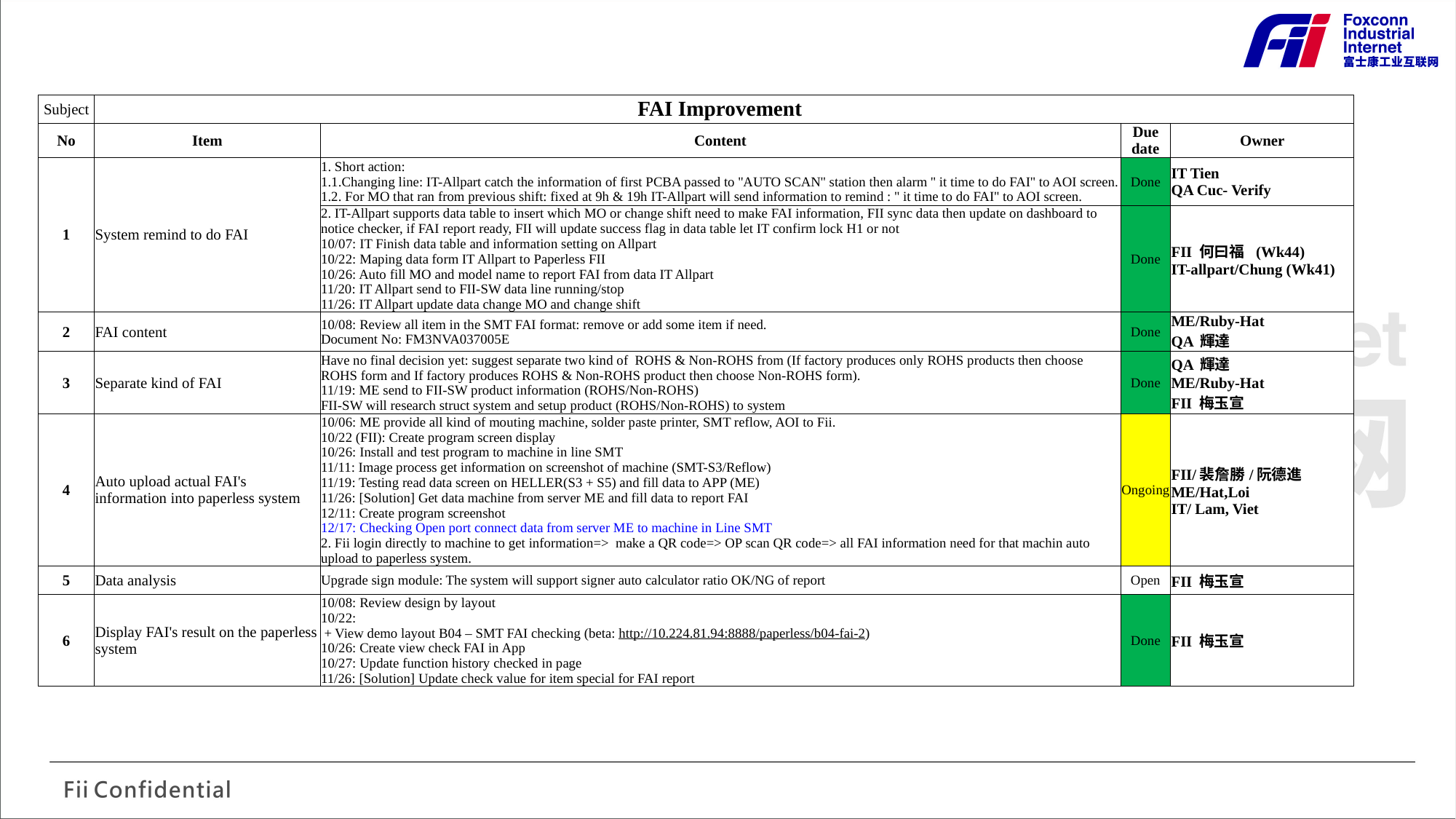

| Subject | FAI Improvement |  |  |  |
| --- | --- | --- | --- | --- |
| No | Item | Content | Due date | Owner |
| 1 | System remind to do FAI | 1. Short action: 1.1.Changing line: IT-Allpart catch the information of first PCBA passed to ''AUTO SCAN'' station then alarm '' it time to do FAI'' to AOI screen. 1.2. For MO that ran from previous shift: fixed at 9h & 19h IT-Allpart will send information to remind : '' it time to do FAI'' to AOI screen. | Done | IT Tien QA Cuc- Verify |
|  |  | 2. IT-Allpart supports data table to insert which MO or change shift need to make FAI information, FII sync data then update on dashboard to notice checker, if FAI report ready, FII will update success flag in data table let IT confirm lock H1 or not 10/07: IT Finish data table and information setting on Allpart 10/22: Maping data form IT Allpart to Paperless FII 10/26: Auto fill MO and model name to report FAI from data IT Allpart 11/20: IT Allpart send to FII-SW data line running/stop 11/26: IT Allpart update data change MO and change shift | Done | FII 何曰福 (Wk44) IT-allpart/Chung (Wk41) |
| 2 | FAI content | 10/08: Review all item in the SMT FAI format: remove or add some item if need. Document No: FM3NVA037005E | Done | ME/Ruby-Hat QA 輝達 |
| 3 | Separate kind of FAI | Have no final decision yet: suggest separate two kind of ROHS & Non-ROHS from (If factory produces only ROHS products then choose ROHS form and If factory produces ROHS & Non-ROHS product then choose Non-ROHS form). 11/19: ME send to FII-SW product information (ROHS/Non-ROHS) FII-SW will research struct system and setup product (ROHS/Non-ROHS) to system | Done | QA 輝達 ME/Ruby-Hat FII 梅玉宣 |
| 4 | Auto upload actual FAI's information into paperless system | 10/06: ME provide all kind of mouting machine, solder paste printer, SMT reflow, AOI to Fii. 10/22 (FII): Create program screen display 10/26: Install and test program to machine in line SMT 11/11: Image process get information on screenshot of machine (SMT-S3/Reflow) 11/19: Testing read data screen on HELLER(S3 + S5) and fill data to APP (ME) 11/26: [Solution] Get data machine from server ME and fill data to report FAI 12/11: Create program screenshot 12/17: Checking Open port connect data from server ME to machine in Line SMT 2. Fii login directly to machine to get information=> make a QR code=> OP scan QR code=> all FAI information need for that machin auto upload to paperless system. | Ongoing | FII/裴詹勝/阮德進 ME/Hat,Loi IT/ Lam, Viet |
| 5 | Data analysis | Upgrade sign module: The system will support signer auto calculator ratio OK/NG of report | Open | FII 梅玉宣 |
| 6 | Display FAI's result on the paperless system | 10/08: Review design by layout 10/22: + View demo layout B04 – SMT FAI checking (beta: http://10.224.81.94:8888/paperless/b04-fai-2) 10/26: Create view check FAI in App 10/27: Update function history checked in page 11/26: [Solution] Update check value for item special for FAI report | Done | FII 梅玉宣 |